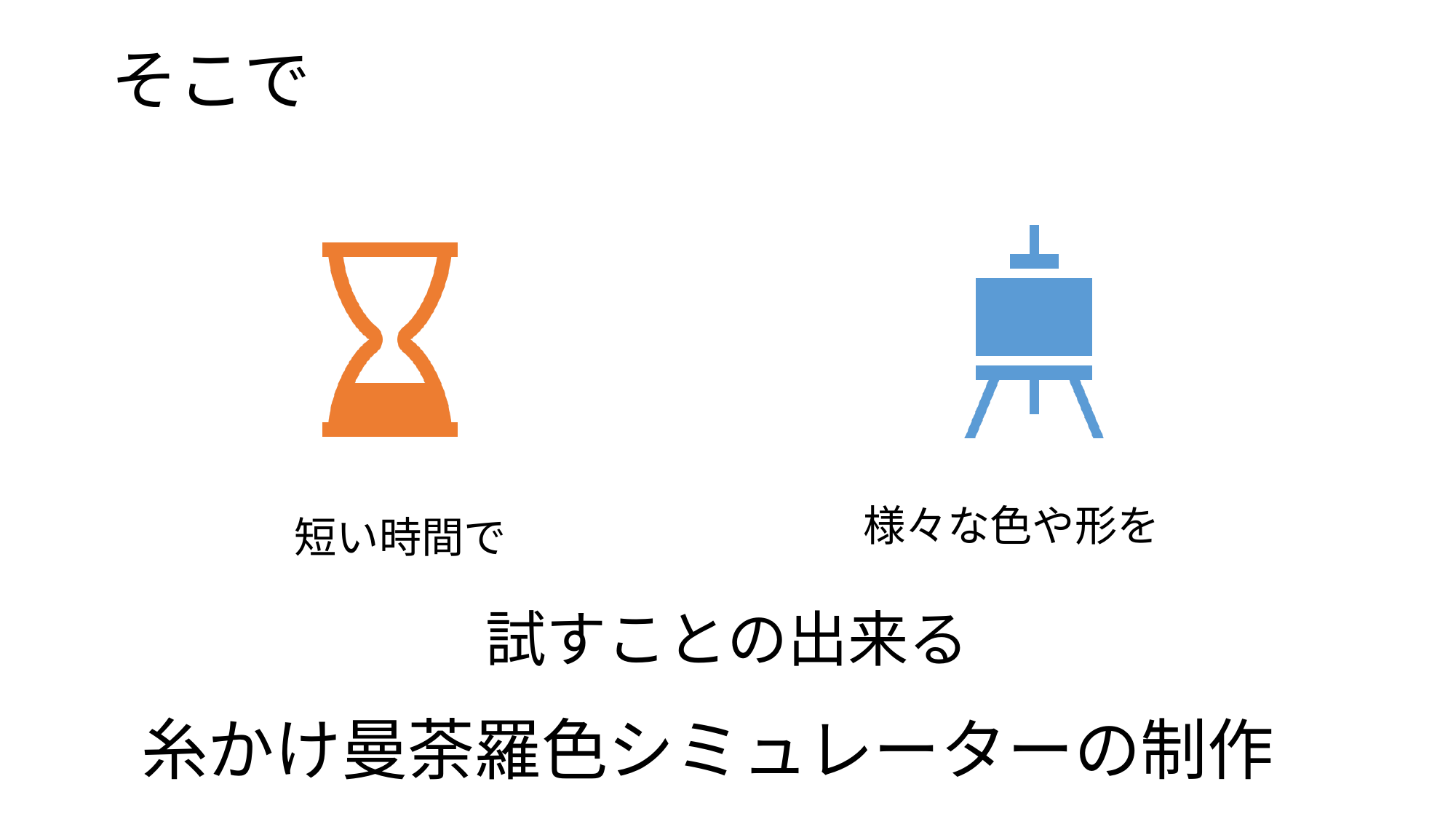

# そこで
短い時間で
様々な色や形を
試すことの出来る
糸かけ曼荼羅色シミュレーターの制作